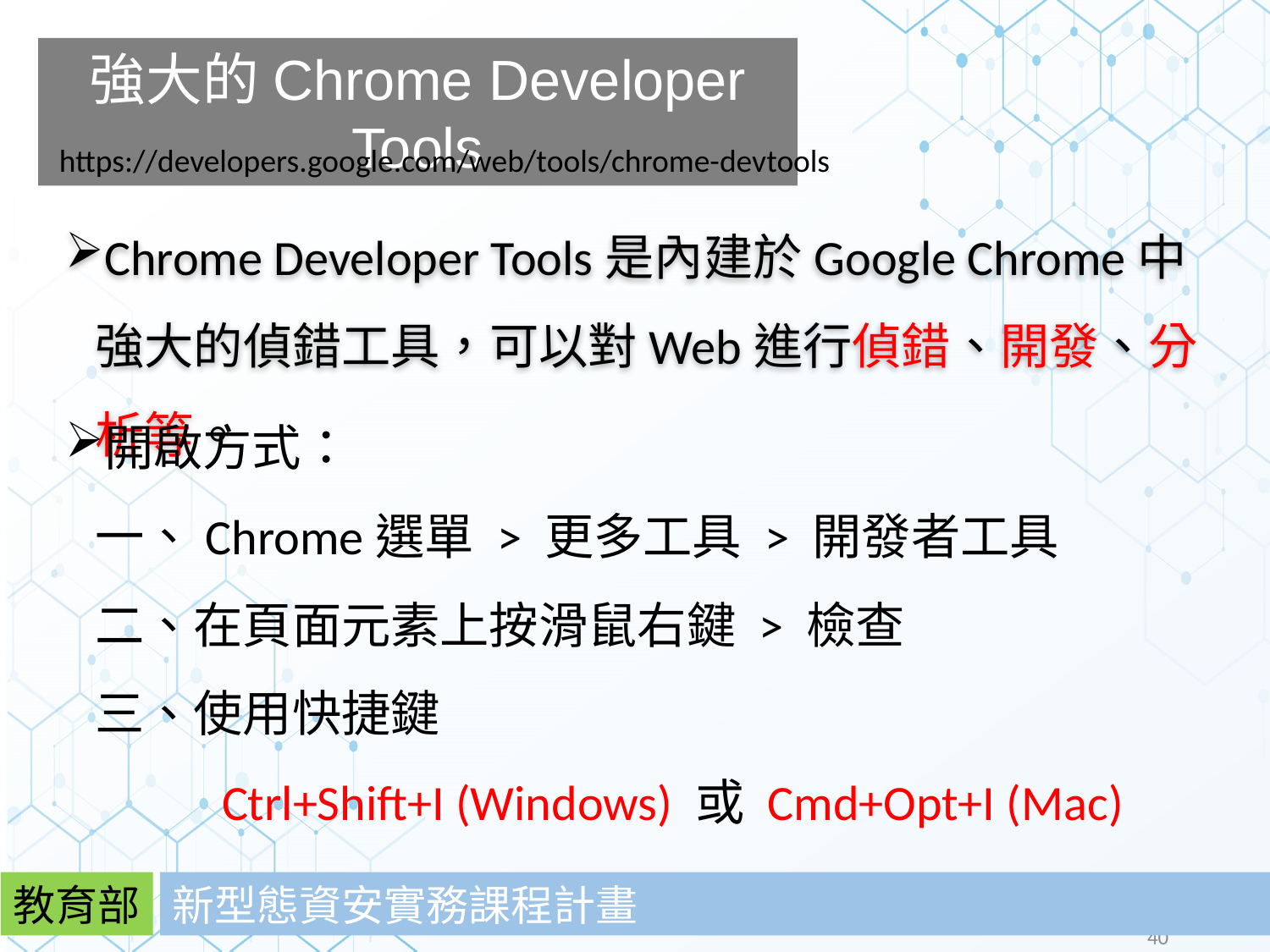

強大的Chrome Developer Tools
https://developers.google.com/web/tools/chrome-devtools
Chrome Developer Tools是內建於Google Chrome中強大的偵錯工具，可以對Web進行偵錯、開發、分析等。
開啟方式：
一、Chrome選單 > 更多工具 > 開發者工具
二、在頁面元素上按滑鼠右鍵 > 檢查
三、使用快捷鍵
	Ctrl+Shift+I (Windows) 或 Cmd+Opt+I (Mac)
教育部
新型態資安實務課程計畫
40